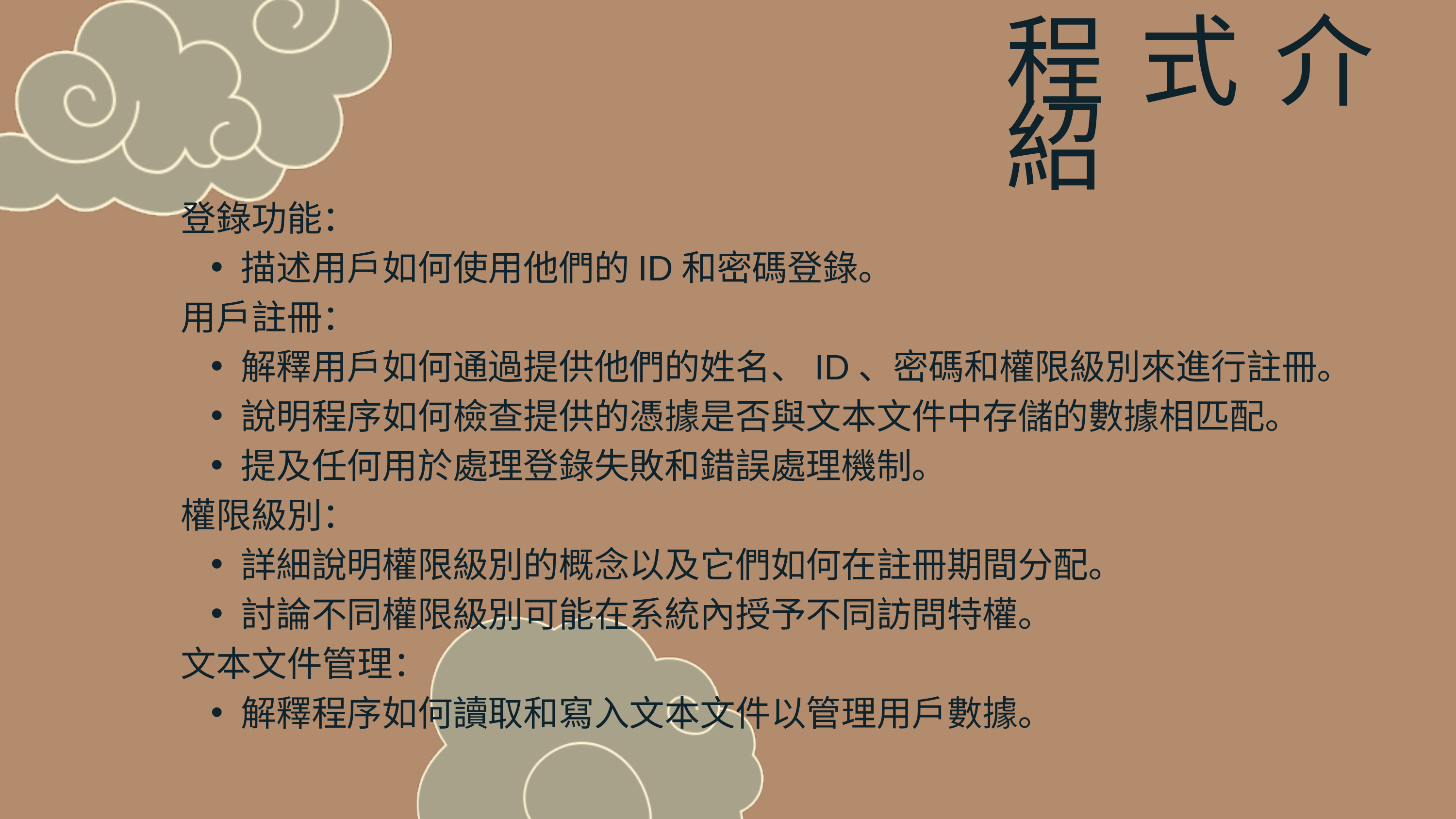

程式介紹
登錄功能：
描述用戶如何使用他們的ID和密碼登錄。
用戶註冊：
解釋用戶如何通過提供他們的姓名、ID、密碼和權限級別來進行註冊。
說明程序如何檢查提供的憑據是否與文本文件中存儲的數據相匹配。
提及任何用於處理登錄失敗和錯誤處理機制。
權限級別：
詳細說明權限級別的概念以及它們如何在註冊期間分配。
討論不同權限級別可能在系統內授予不同訪問特權。
文本文件管理：
解釋程序如何讀取和寫入文本文件以管理用戶數據。